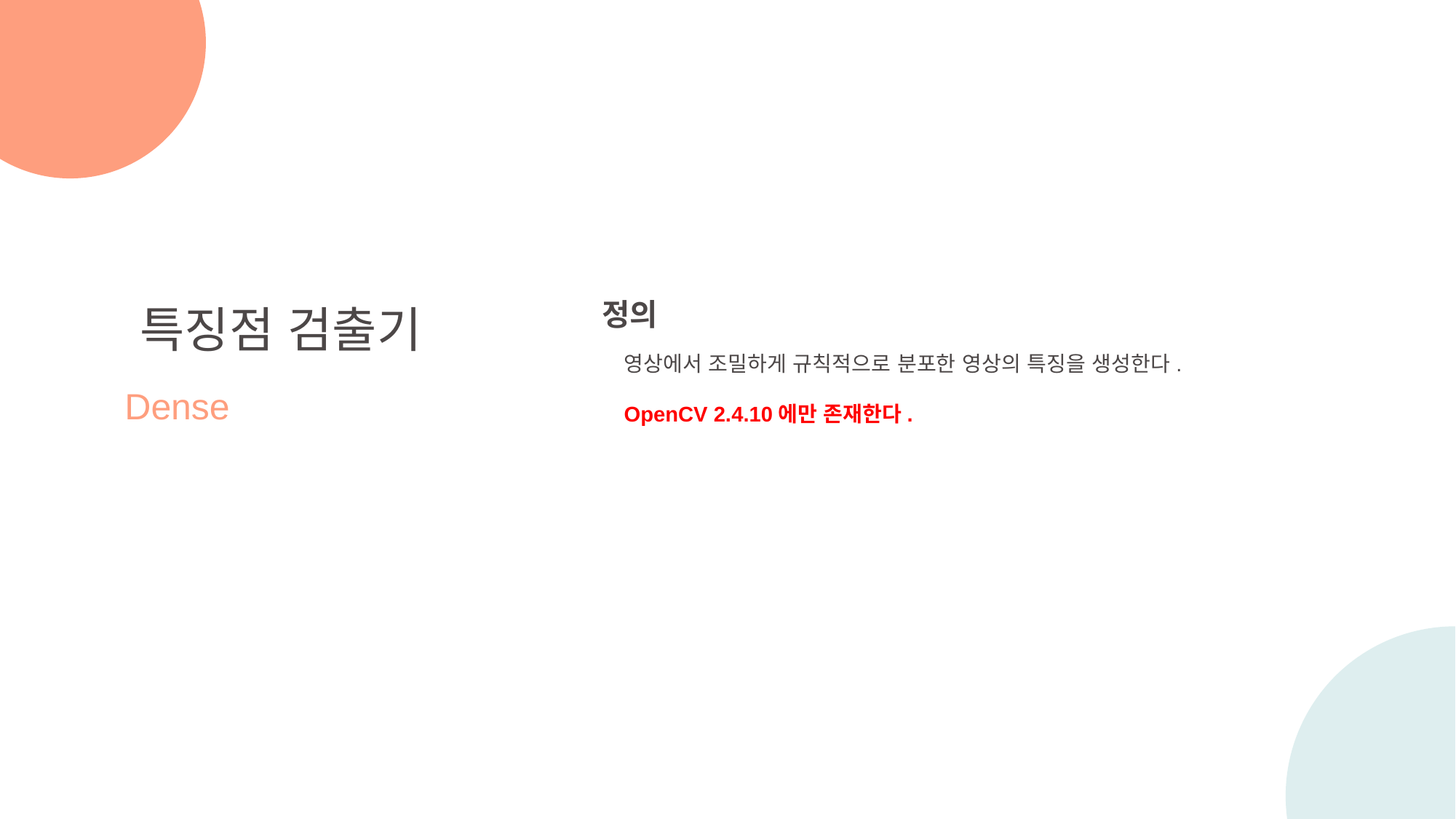

정의
영상에서 조밀하게 규칙적으로 분포한 영상의 특징을 생성한다.

OpenCV 2.4.10에만 존재한다.
특징점 검출기
Dense